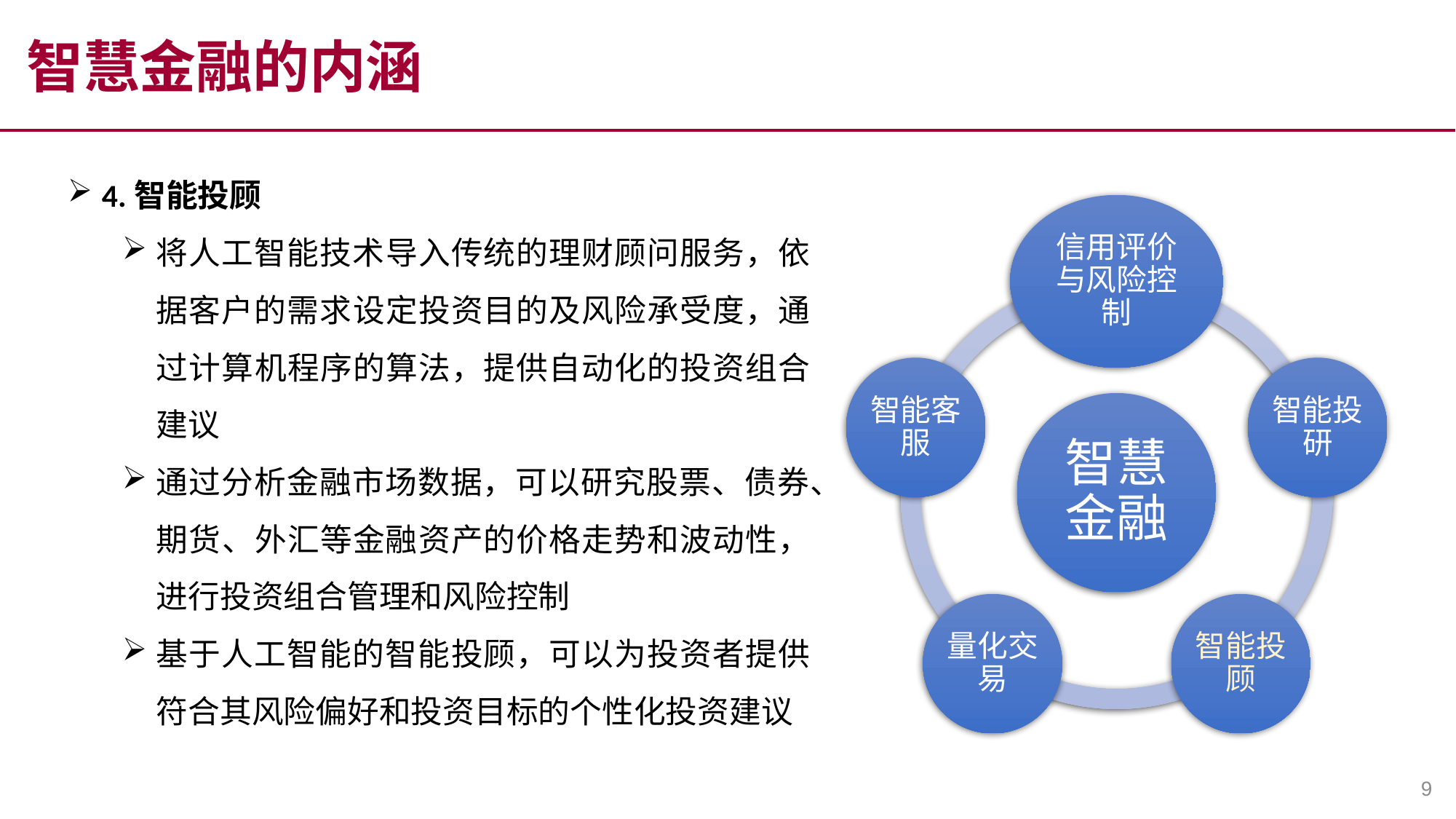

智慧金融的内涵
4.智能投顾
将人工智能技术导入传统的理财顾问服务，依据客户的需求设定投资目的及风险承受度，通过计算机程序的算法，提供自动化的投资组合建议
通过分析金融市场数据，可以研究股票、债券、期货、外汇等金融资产的价格走势和波动性，进行投资组合管理和风险控制
基于人工智能的智能投顾，可以为投资者提供符合其风险偏好和投资目标的个性化投资建议
智慧金融
信用评价与风险控制
智能投研
智能投顾
量化交易
智能客服
9